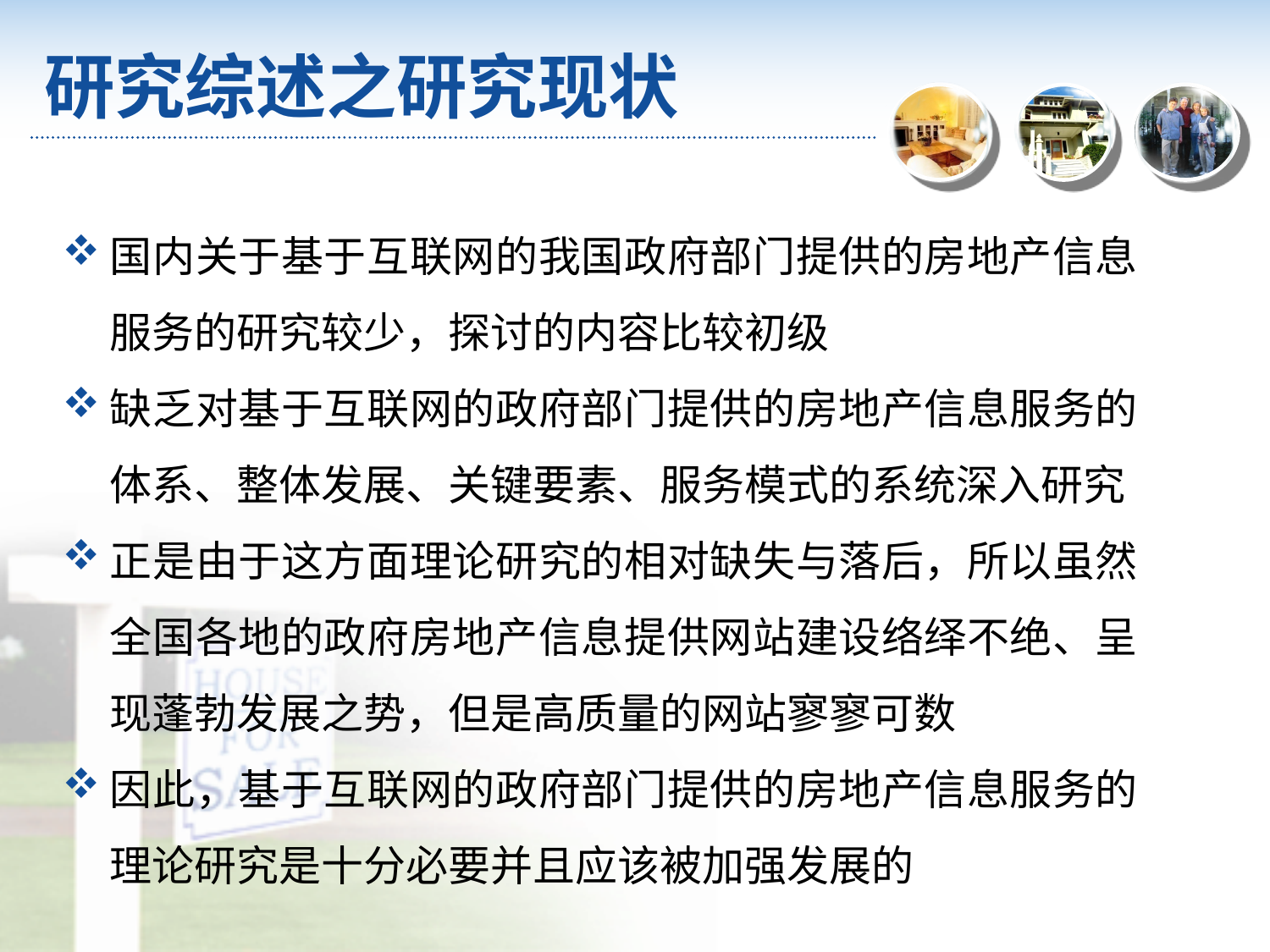

# 研究综述之研究现状
国内关于基于互联网的我国政府部门提供的房地产信息服务的研究较少，探讨的内容比较初级
缺乏对基于互联网的政府部门提供的房地产信息服务的体系、整体发展、关键要素、服务模式的系统深入研究
正是由于这方面理论研究的相对缺失与落后，所以虽然全国各地的政府房地产信息提供网站建设络绎不绝、呈现蓬勃发展之势，但是高质量的网站寥寥可数
因此，基于互联网的政府部门提供的房地产信息服务的理论研究是十分必要并且应该被加强发展的

.